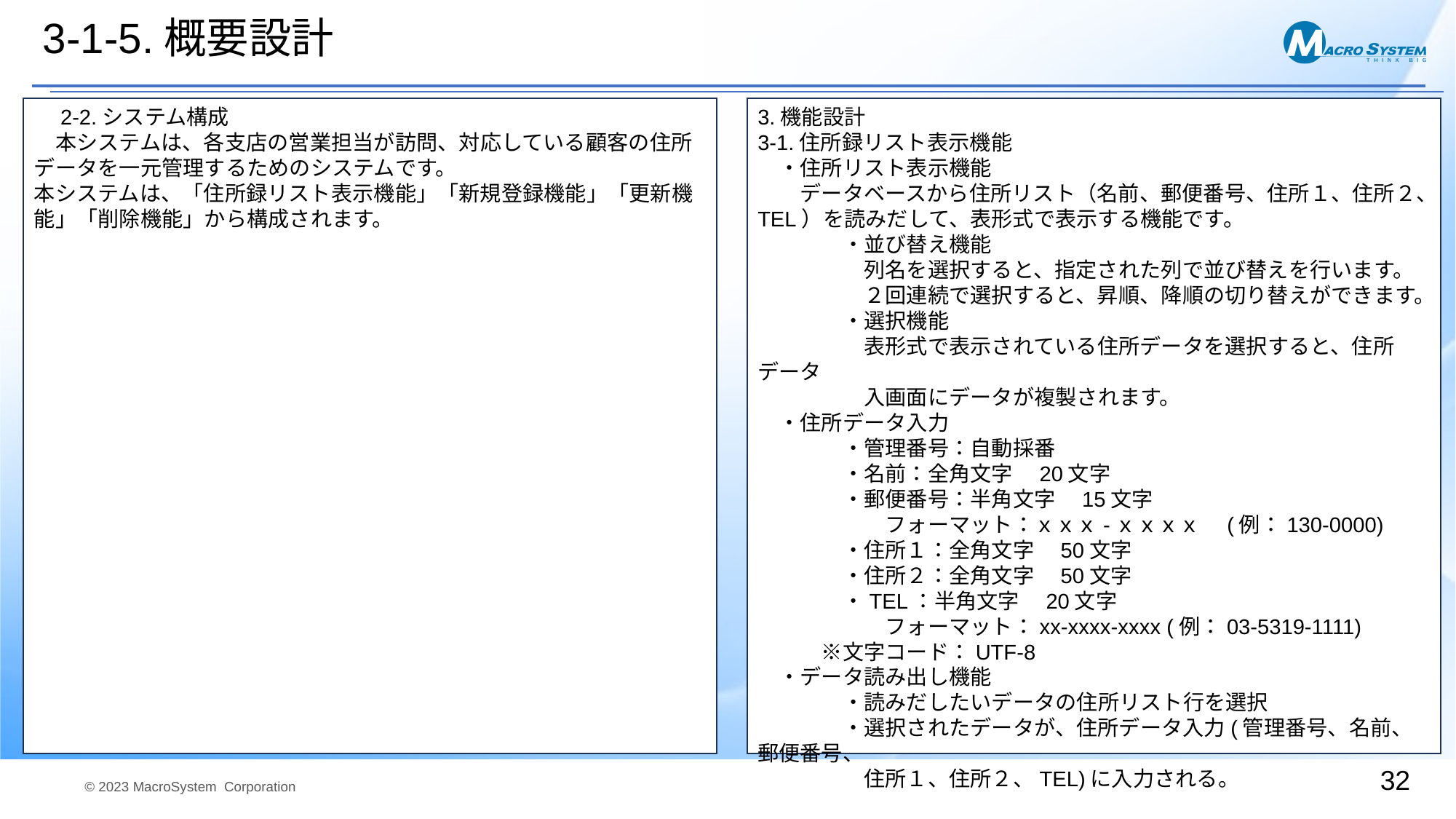

# 3-1-5.概要設計
　2-2.システム構成
　本システムは、各支店の営業担当が訪問、対応している顧客の住所データを一元管理するためのシステムです。
本システムは、「住所録リスト表示機能」「新規登録機能」「更新機能」「削除機能」から構成されます。

3.機能設計
3-1.住所録リスト表示機能
　・住所リスト表示機能
　　データベースから住所リスト（名前、郵便番号、住所１、住所２、TEL）を読みだして、表形式で表示する機能です。
　　　　・並び替え機能
　　　　　列名を選択すると、指定された列で並び替えを行います。
　　　　　２回連続で選択すると、昇順、降順の切り替えができます。
　　　　・選択機能
　　　　　表形式で表示されている住所データを選択すると、住所データ
　　　　　入画面にデータが複製されます。
　・住所データ入力
　　　　・管理番号：自動採番
　　　　・名前：全角文字　20文字
　　　　・郵便番号：半角文字　15文字
　　　　　　フォーマット：ｘｘｘ-ｘｘｘｘ　(例：130-0000)
　　　　・住所１：全角文字　50文字
　　　　・住所２：全角文字　50文字
　　　　・TEL：半角文字　20文字
　　　　　　フォーマット：xx-xxxx-xxxx (例：03-5319-1111)
　　　※文字コード：UTF-8
　・データ読み出し機能
　　　　・読みだしたいデータの住所リスト行を選択
　　　　・選択されたデータが、住所データ入力(管理番号、名前、郵便番号、
　　　　　住所１、住所２、TEL)に入力される。